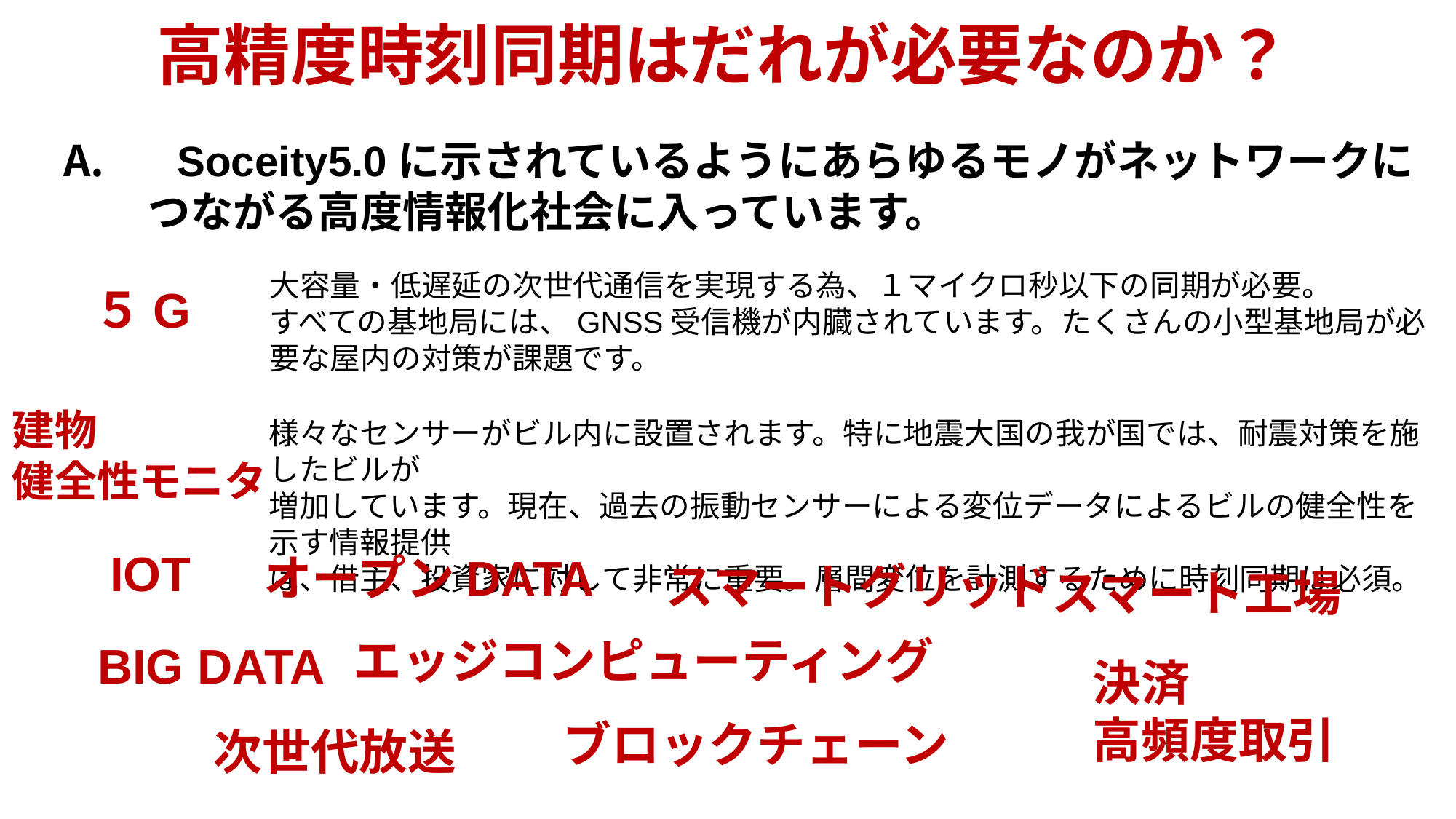

高精度時刻同期はだれが必要なのか？
　Soceity5.0に示されているようにあらゆるモノがネットワークに
　　つながる高度情報化社会に入っています。
大容量・低遅延の次世代通信を実現する為、１マイクロ秒以下の同期が必要。
すべての基地局には、GNSS受信機が内臓されています。たくさんの小型基地局が必要な屋内の対策が課題です。
５G
建物
健全性モニタ
様々なセンサーがビル内に設置されます。特に地震大国の我が国では、耐震対策を施したビルが
増加しています。現在、過去の振動センサーによる変位データによるビルの健全性を示す情報提供
は、借主、投資家に対して非常に重要。層間変位を計測するために時刻同期は必須。

IOT
オープンDATA
スマートグリッド
スマート工場
エッジコンピューティング
BIG DATA
決済
高頻度取引

ブロックチェーン
次世代放送